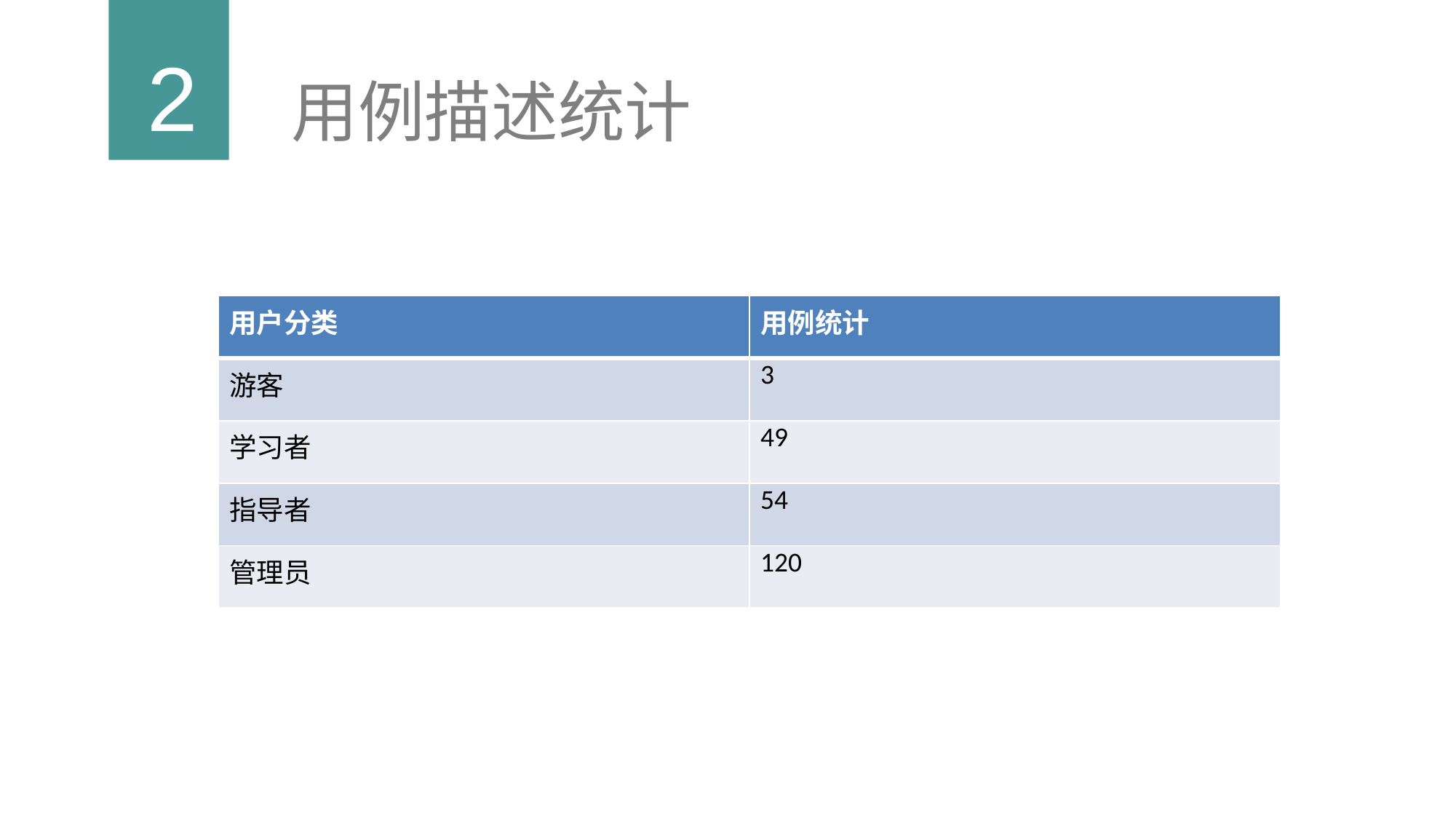

2
用例描述统计
| 用户分类 | 用例统计 |
| --- | --- |
| 游客 | 3 |
| 学习者 | 49 |
| 指导者 | 54 |
| 管理员 | 120 |